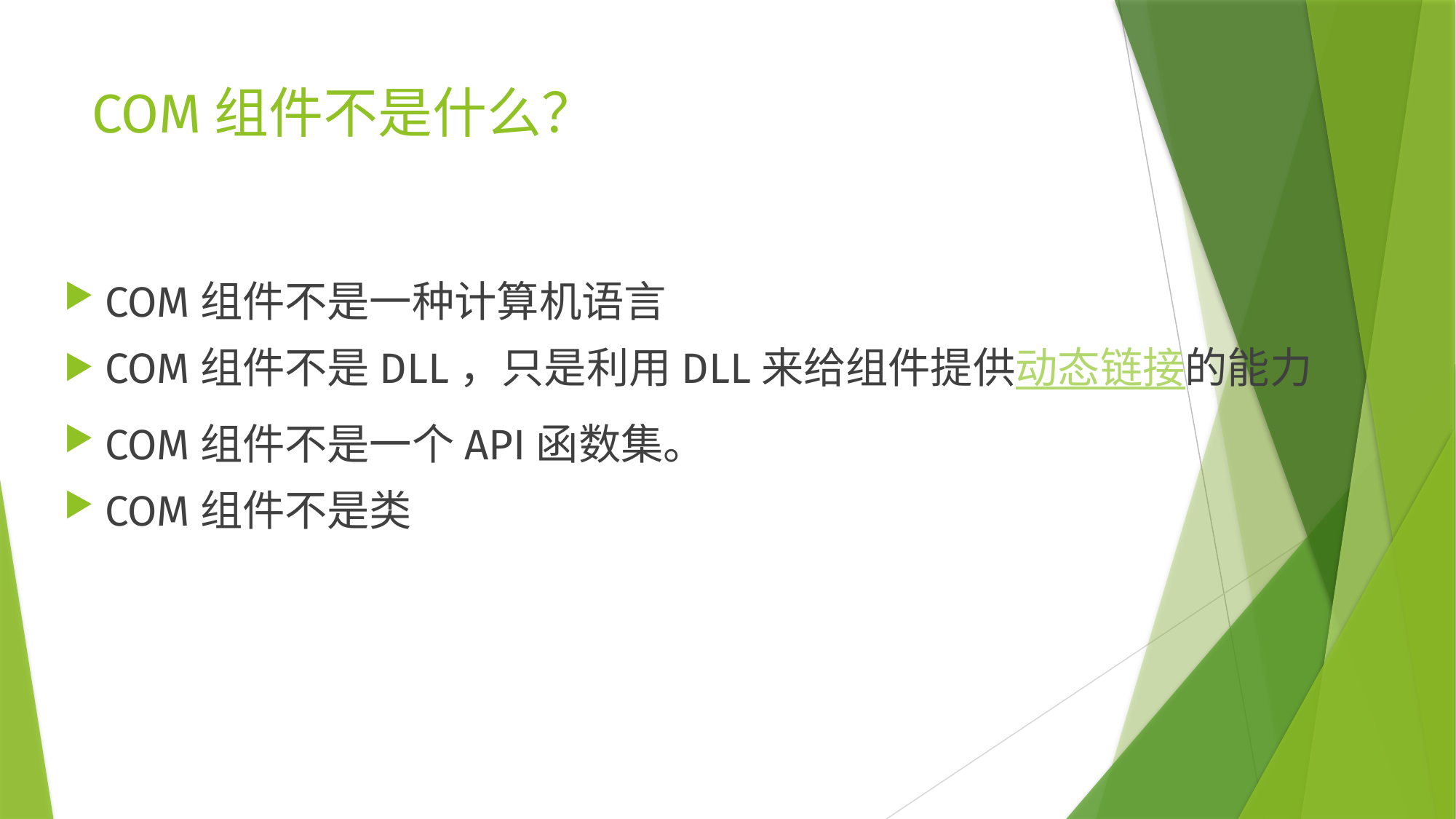

# COM组件不是什么？
COM组件不是一种计算机语言
COM组件不是DLL，只是利用DLL来给组件提供动态链接的能力
COM组件不是一个API函数集。
COM组件不是类